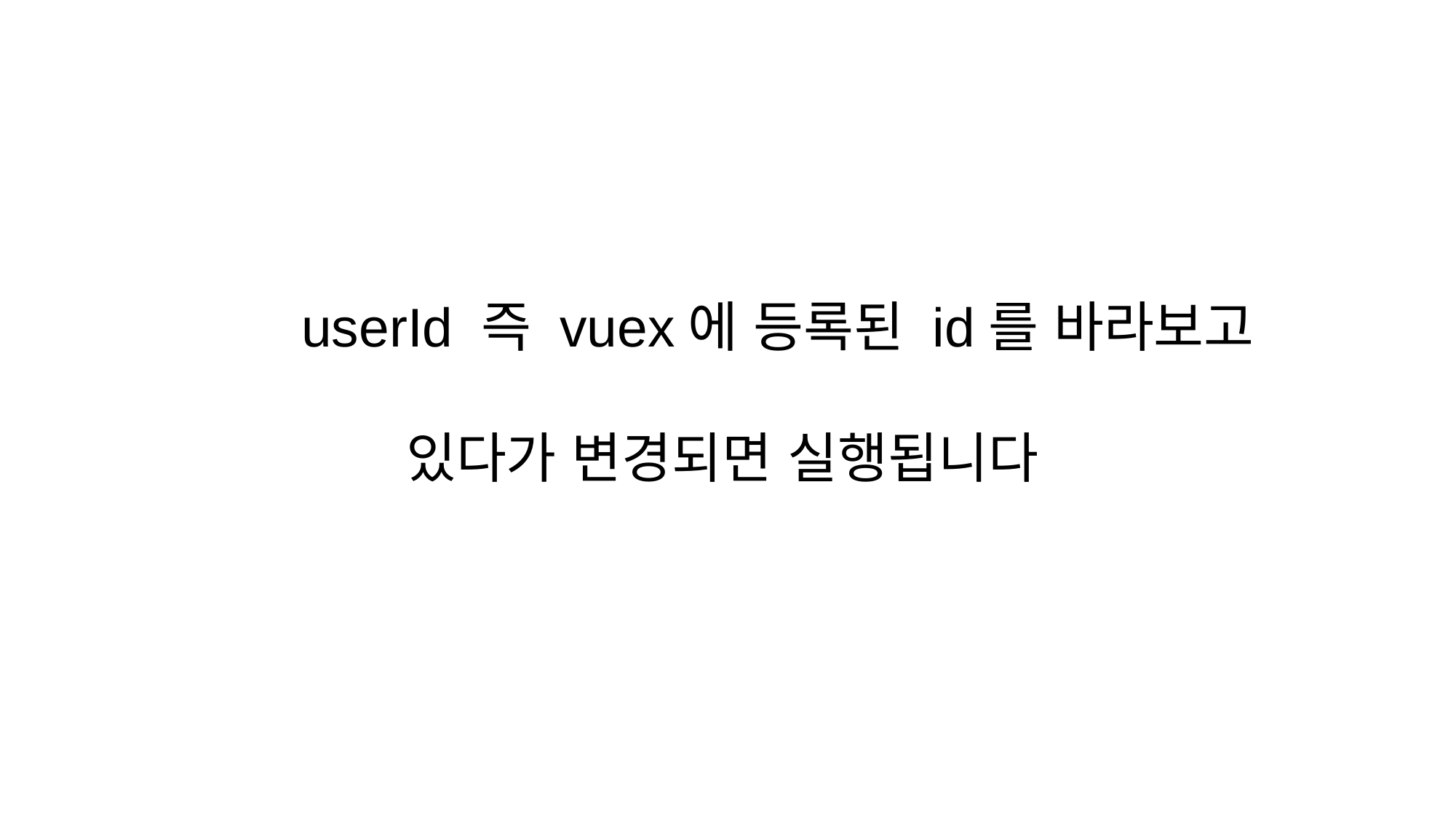

userId 즉 vuex에 등록된 id를 바라보고

      있다가 변경되면 실행됩니다